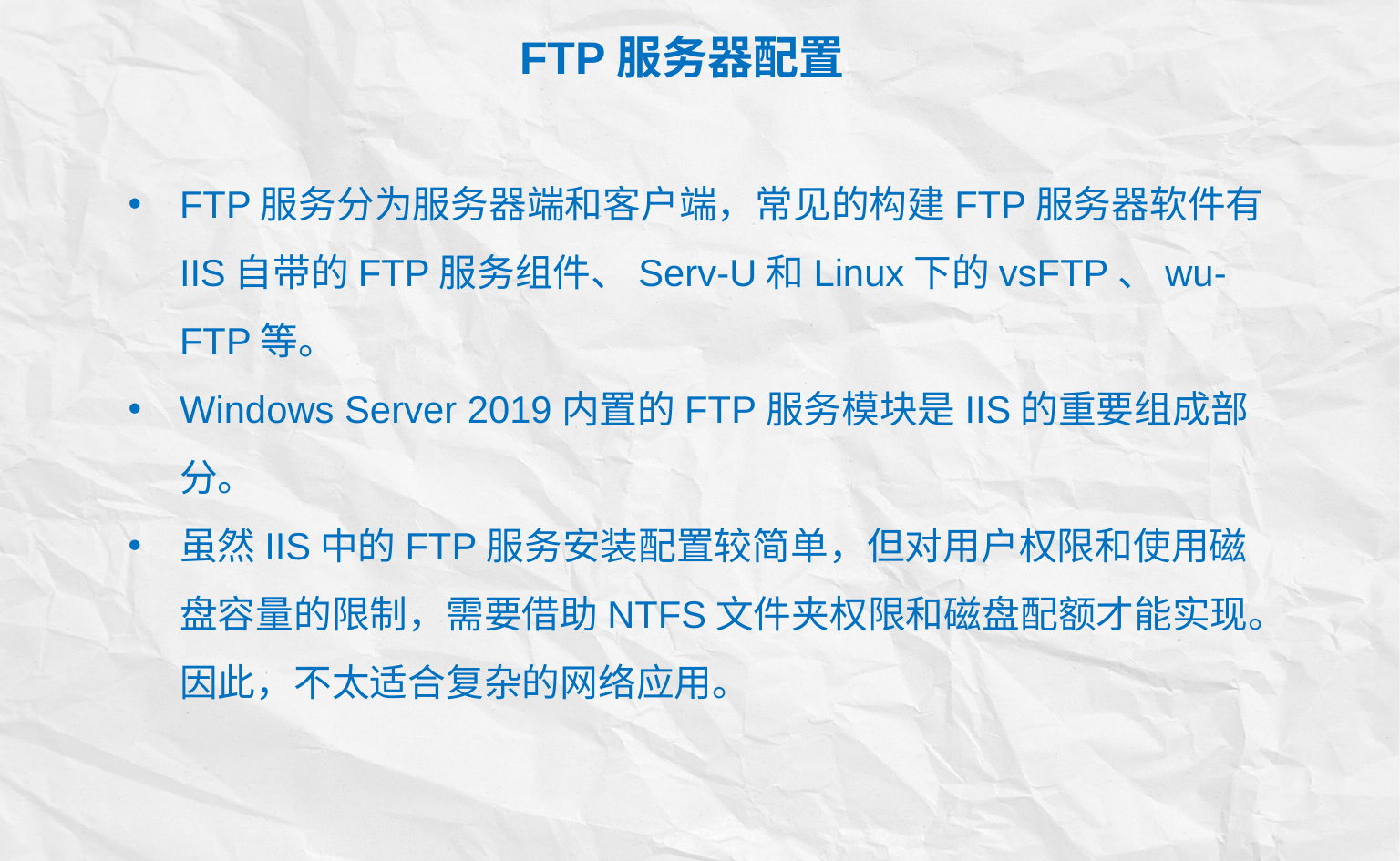

FTP服务器配置
FTP服务分为服务器端和客户端，常见的构建FTP服务器软件有IIS自带的FTP服务组件、Serv-U和Linux下的vsFTP、wu-FTP等。
Windows Server 2019内置的FTP服务模块是IIS的重要组成部分。
虽然IIS中的FTP服务安装配置较简单，但对用户权限和使用磁盘容量的限制，需要借助NTFS文件夹权限和磁盘配额才能实现。因此，不太适合复杂的网络应用。

43